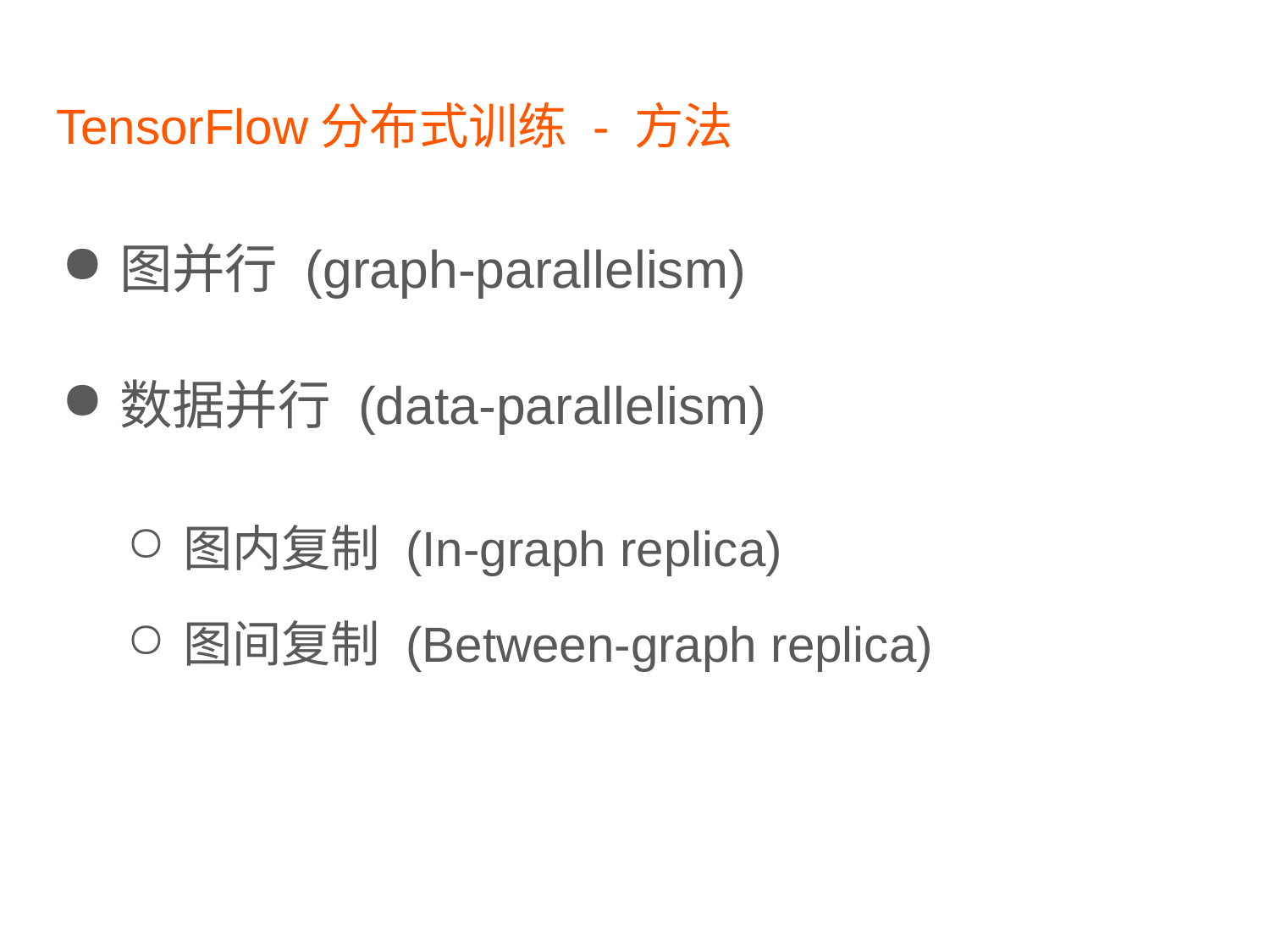

# TensorFlow分布式训练 - 方法
图并行 (graph-parallelism)
数据并行 (data-parallelism)
图内复制 (In-graph replica)
图间复制 (Between-graph replica)